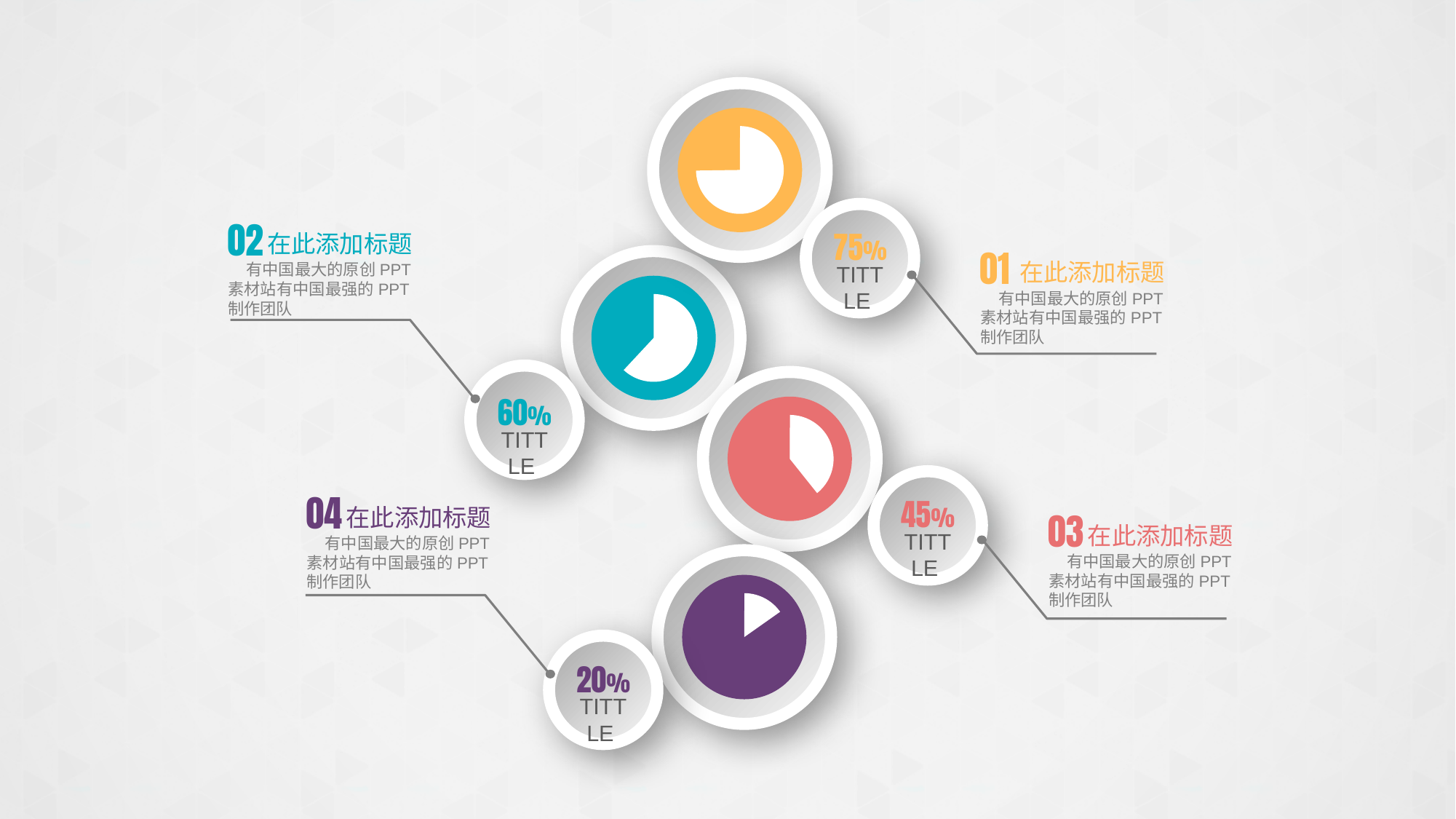

75%
TITTLE
02
在此添加标题
    有中国最大的原创PPT素材站有中国最强的PPT制作团队
01
在此添加标题
    有中国最大的原创PPT素材站有中国最强的PPT制作团队

60%
TITTLE
04
在此添加标题
    有中国最大的原创PPT素材站有中国最强的PPT制作团队
45%
TITTLE
03
在此添加标题
    有中国最大的原创PPT素材站有中国最强的PPT制作团队

20%
TITTLE